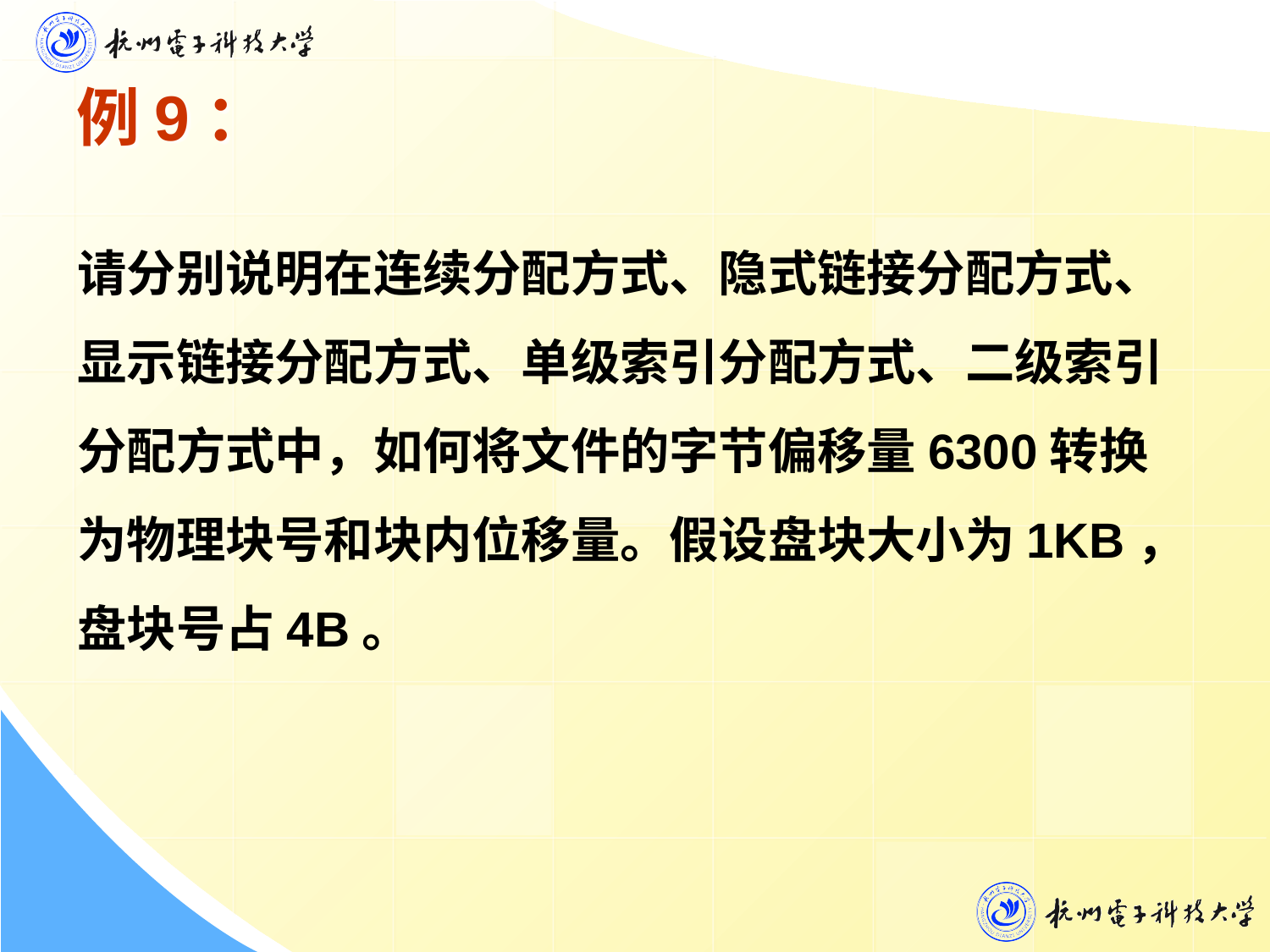

# 例9：
请分别说明在连续分配方式、隐式链接分配方式、显示链接分配方式、单级索引分配方式、二级索引分配方式中，如何将文件的字节偏移量6300转换为物理块号和块内位移量。假设盘块大小为1KB，盘块号占4B。